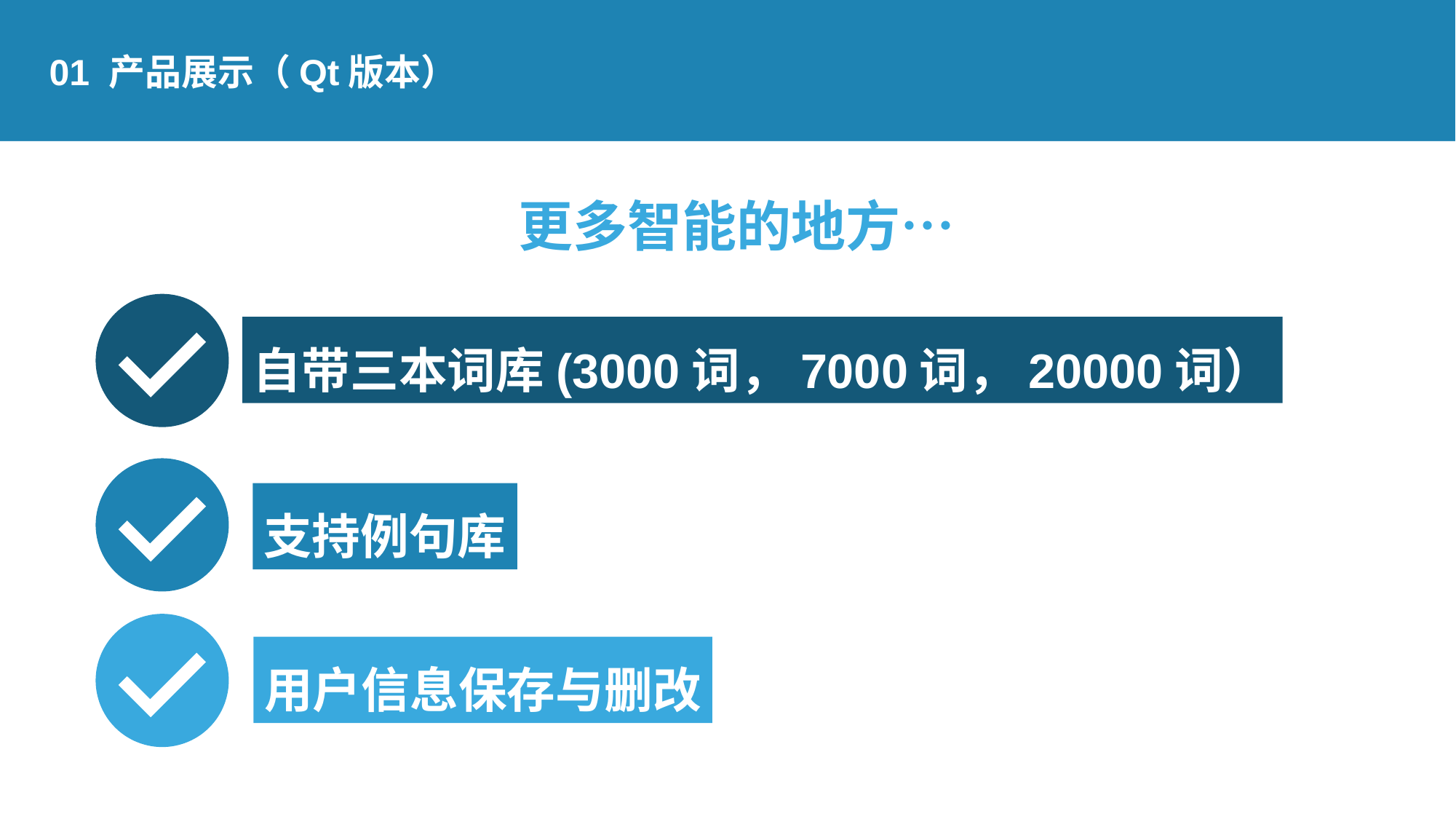

01 产品展示（Qt版本）
更多智能的地方…

自带三本词库(3000词，7000词，20000词）

支持例句库

用户信息保存与删改